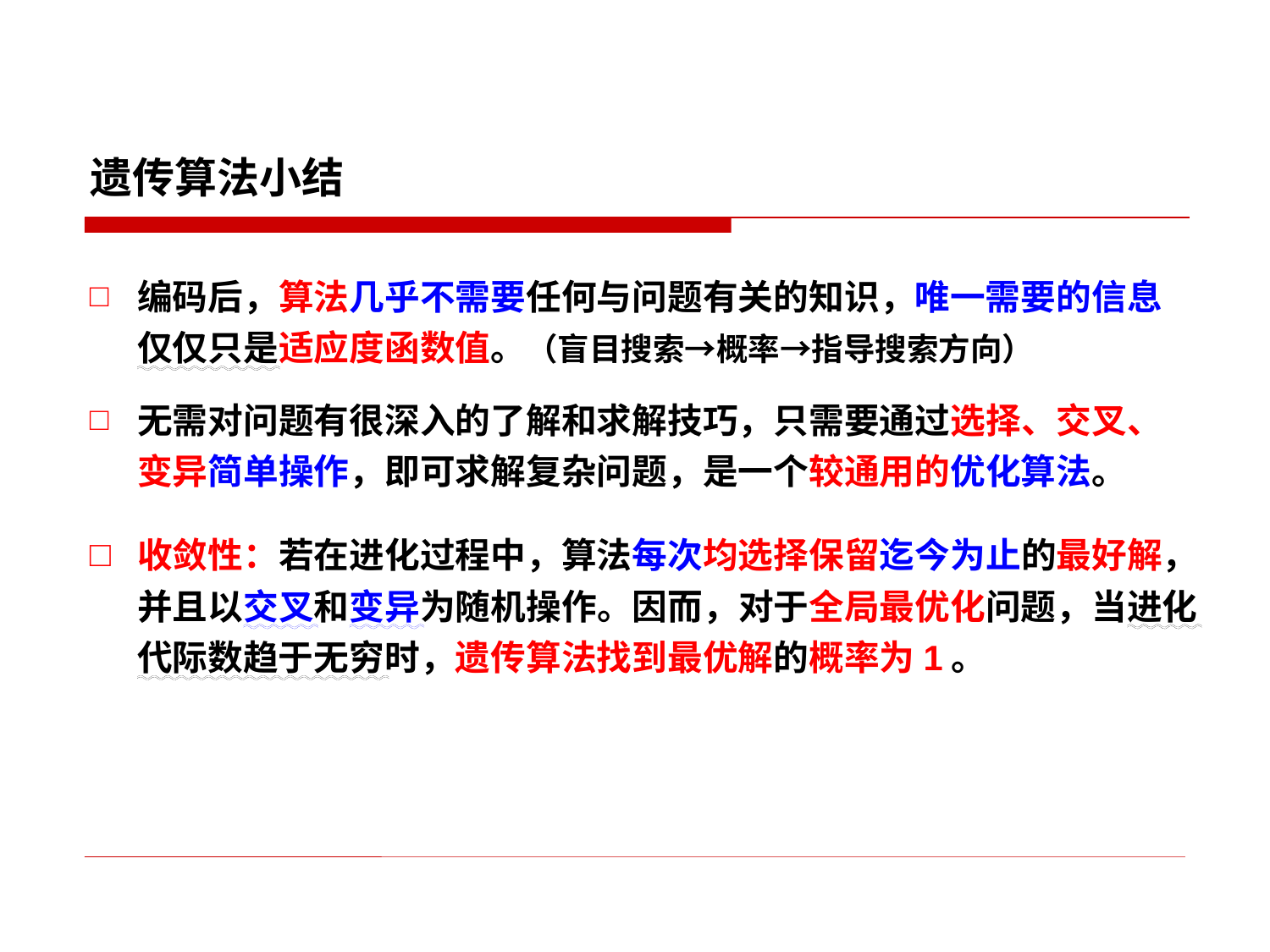

遗传算法小结
编码后，算法几乎不需要任何与问题有关的知识，唯一需要的信息仅仅只是适应度函数值。（盲目搜索→概率→指导搜索方向）
无需对问题有很深入的了解和求解技巧，只需要通过选择、交叉、变异简单操作，即可求解复杂问题，是一个较通用的优化算法。
收敛性：若在进化过程中，算法每次均选择保留迄今为止的最好解，并且以交叉和变异为随机操作。因而，对于全局最优化问题，当进化代际数趋于无穷时，遗传算法找到最优解的概率为1。